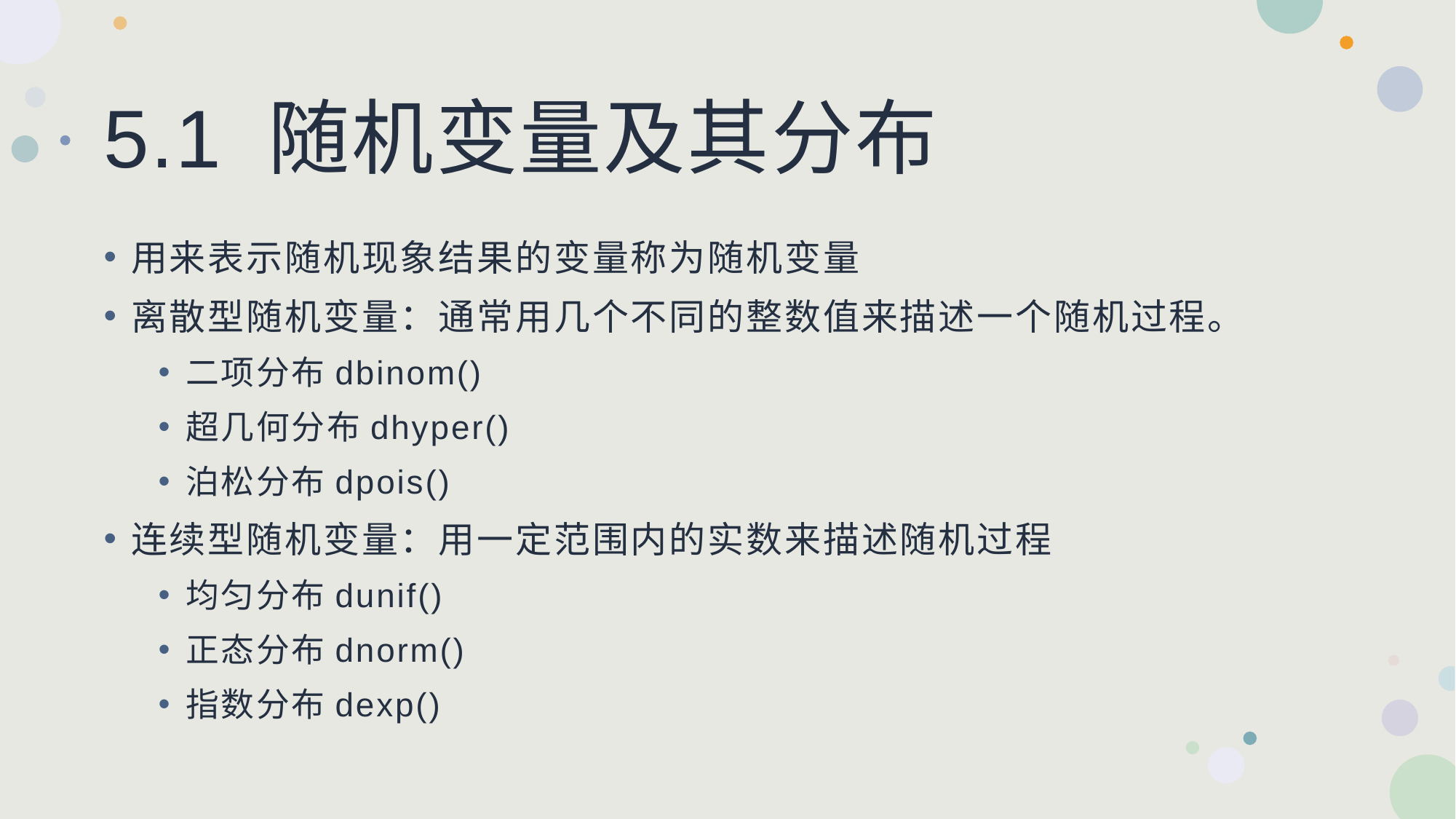

# 5.1 随机变量及其分布
用来表示随机现象结果的变量称为随机变量
离散型随机变量：通常用几个不同的整数值来描述一个随机过程。
二项分布dbinom()
超几何分布dhyper()
泊松分布dpois()
连续型随机变量：用一定范围内的实数来描述随机过程
均匀分布dunif()
正态分布dnorm()
指数分布dexp()